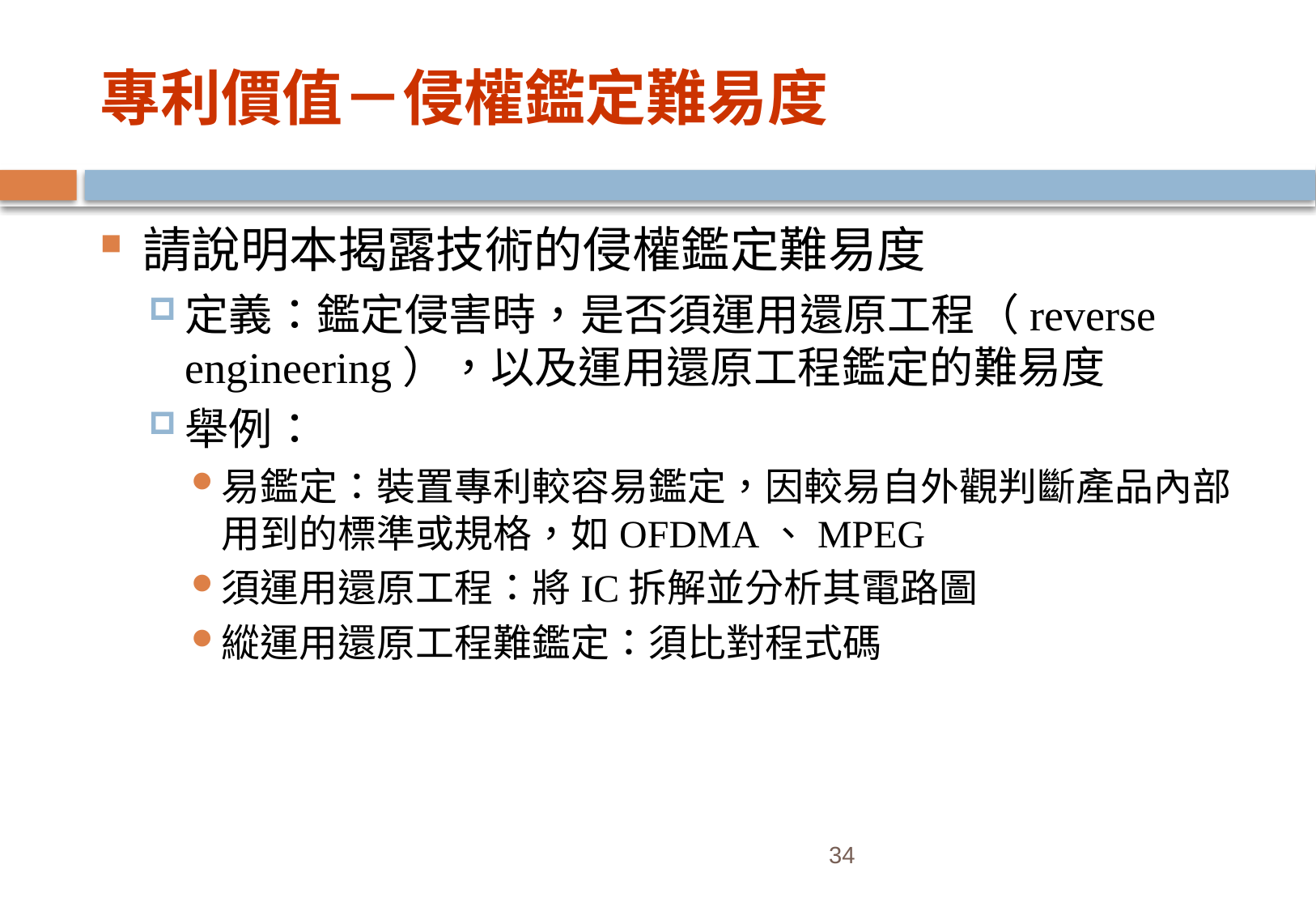

# 專利價值－侵權鑑定難易度
請說明本揭露技術的侵權鑑定難易度
定義：鑑定侵害時，是否須運用還原工程（reverse engineering），以及運用還原工程鑑定的難易度
舉例：
易鑑定：裝置專利較容易鑑定，因較易自外觀判斷產品內部用到的標準或規格，如OFDMA、MPEG
須運用還原工程：將IC拆解並分析其電路圖
縱運用還原工程難鑑定：須比對程式碼
34